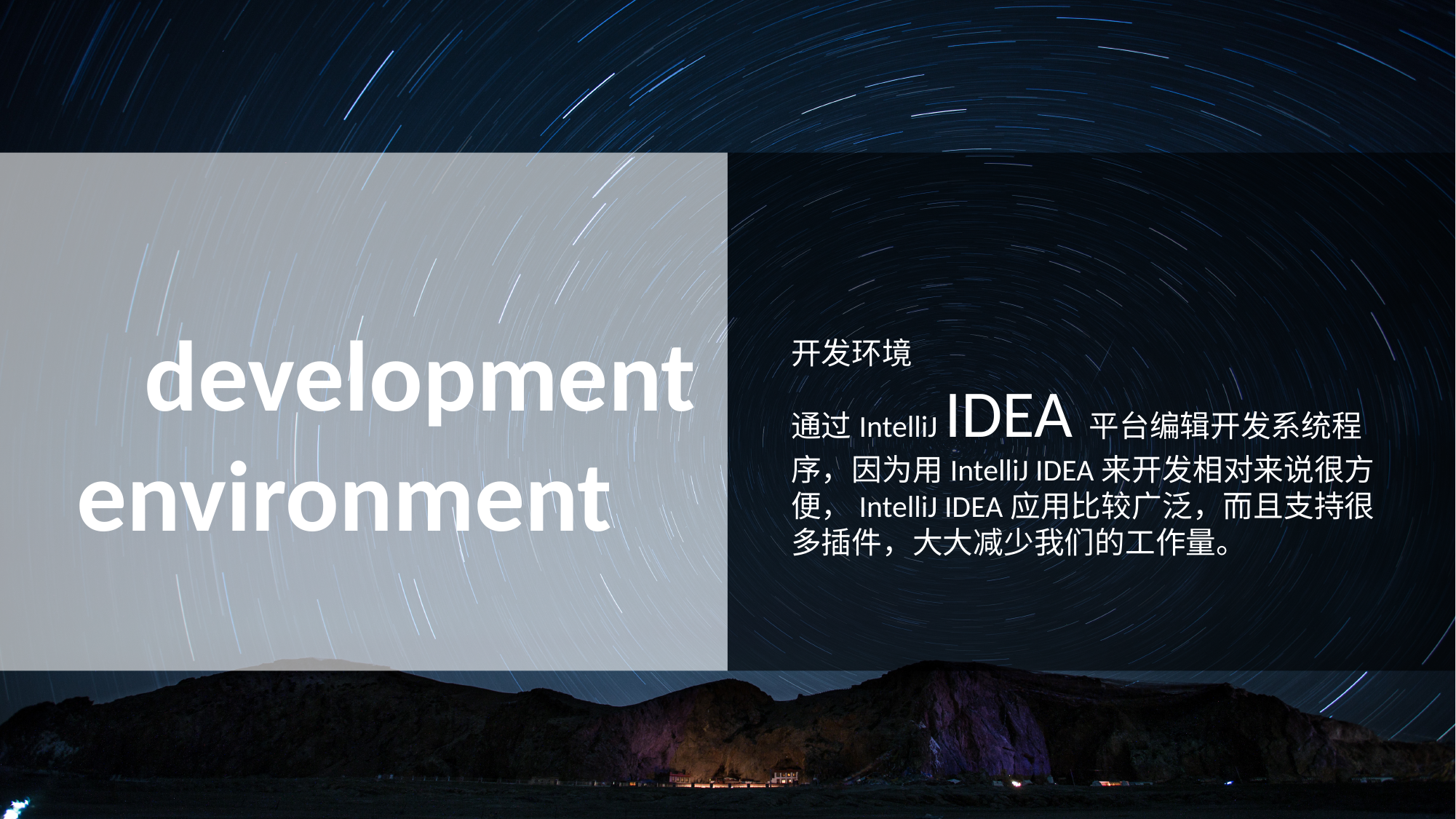

development
environment

开发环境
通过IntelliJ IDEA平台编辑开发系统程序，因为用IntelliJ IDEA来开发相对来说很方便，IntelliJ IDEA应用比较广泛，而且支持很多插件，大大减少我们的工作量。